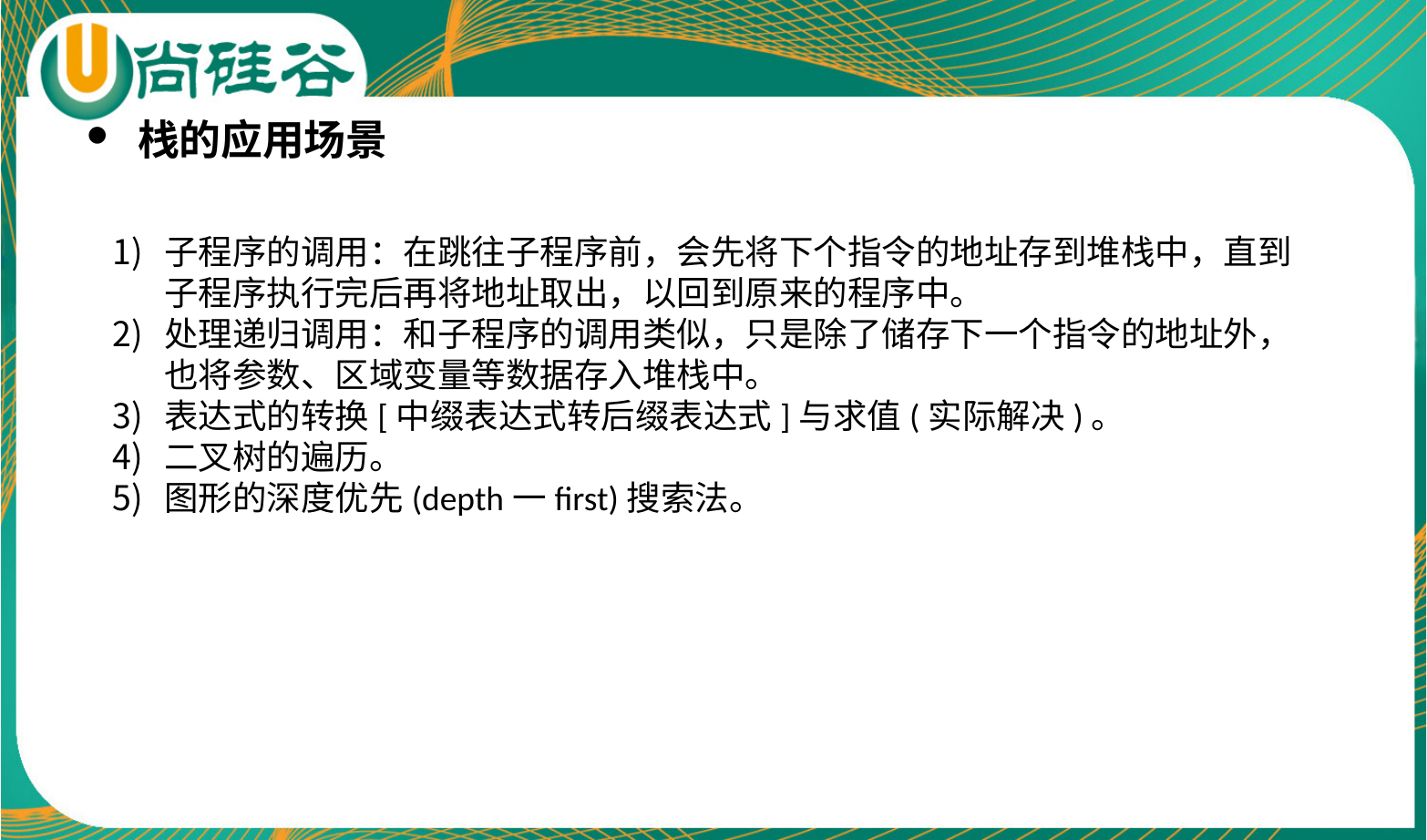

栈的应用场景

子程序的调用：在跳往子程序前，会先将下个指令的地址存到堆栈中，直到子程序执行完后再将地址取出，以回到原来的程序中。
处理递归调用：和子程序的调用类似，只是除了储存下一个指令的地址外，也将参数、区域变量等数据存入堆栈中。
表达式的转换[中缀表达式转后缀表达式]与求值(实际解决)。
二叉树的遍历。
图形的深度优先(depth一first)搜索法。